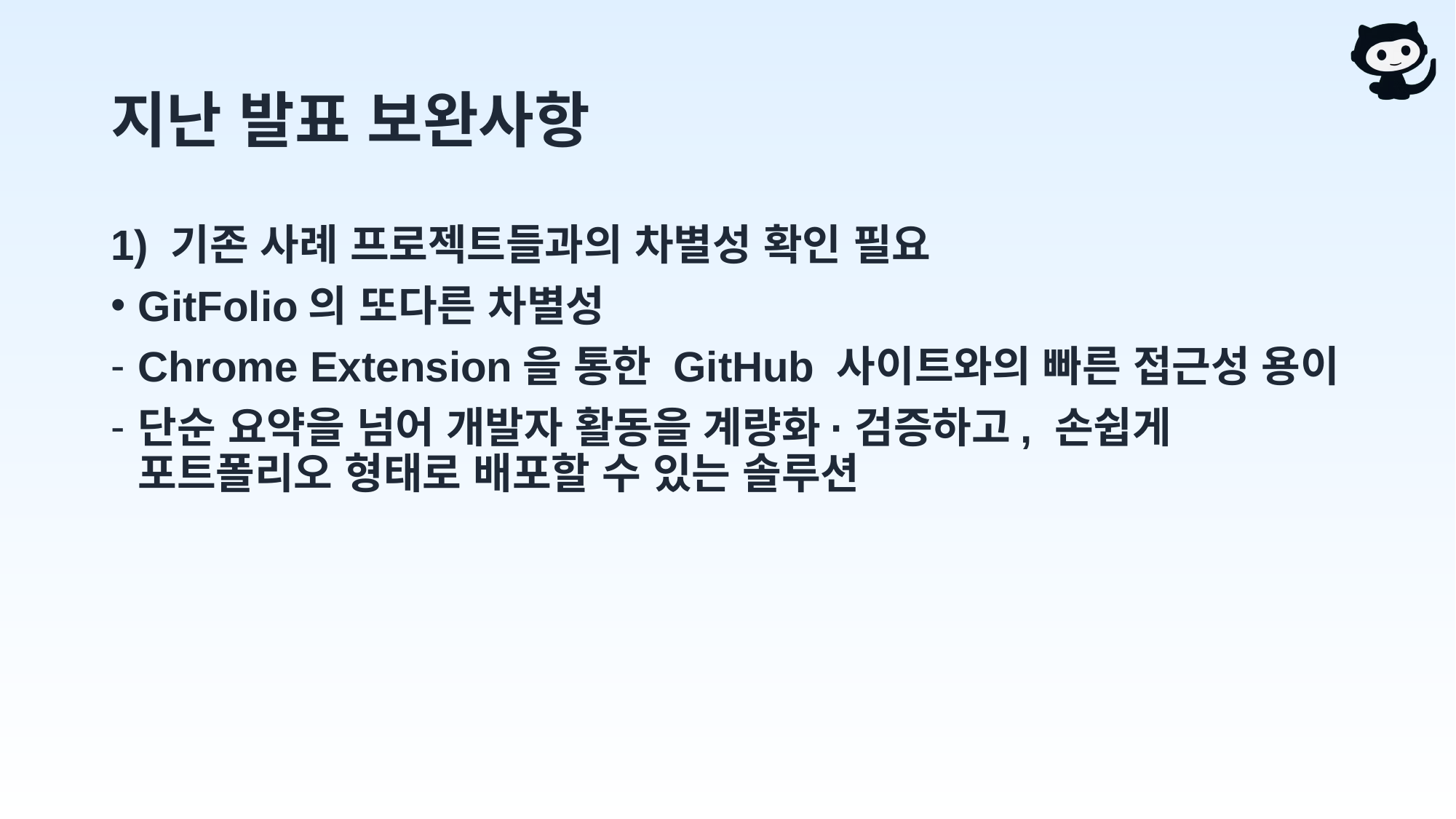

# 지난 발표 보완사항
1) 기존 사례 프로젝트들과의 차별성 확인 필요
GitFolio의 또다른 차별성
Chrome Extension을 통한 GitHub 사이트와의 빠른 접근성 용이
단순 요약을 넘어 개발자 활동을 계량화·검증하고, 손쉽게 포트폴리오 형태로 배포할 수 있는 솔루션